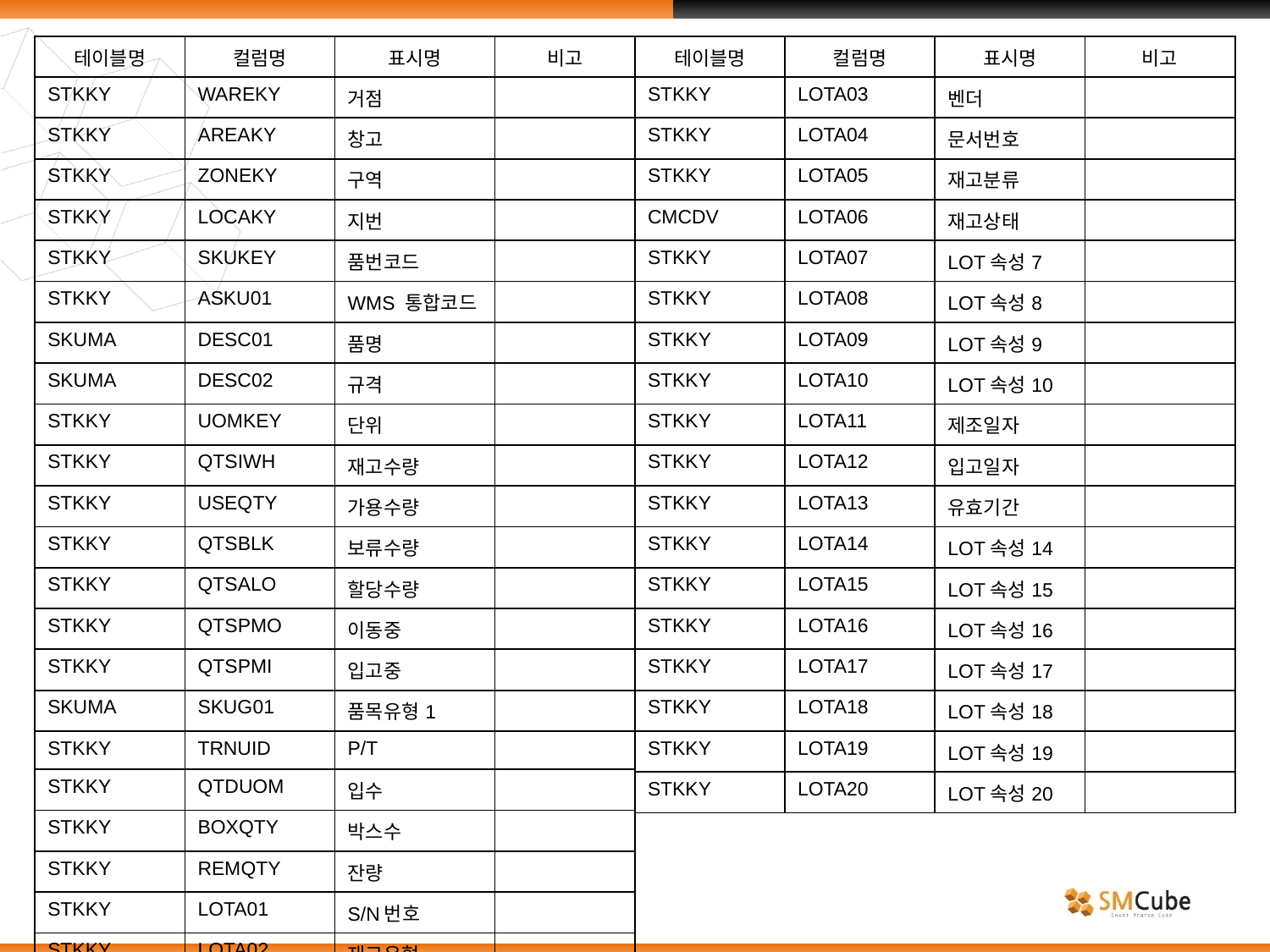

| 테이블명 | 컬럼명 | 표시명 | 비고 |
| --- | --- | --- | --- |
| STKKY | WAREKY | 거점 |  |
| STKKY | AREAKY | 창고 |  |
| STKKY | ZONEKY | 구역 |  |
| STKKY | LOCAKY | 지번 |  |
| STKKY | SKUKEY | 품번코드 |  |
| STKKY | ASKU01 | WMS 통합코드 |  |
| SKUMA | DESC01 | 품명 |  |
| SKUMA | DESC02 | 규격 |  |
| STKKY | UOMKEY | 단위 |  |
| STKKY | QTSIWH | 재고수량 |  |
| STKKY | USEQTY | 가용수량 |  |
| STKKY | QTSBLK | 보류수량 |  |
| STKKY | QTSALO | 할당수량 |  |
| STKKY | QTSPMO | 이동중 |  |
| STKKY | QTSPMI | 입고중 |  |
| SKUMA | SKUG01 | 품목유형1 |  |
| STKKY | TRNUID | P/T |  |
| STKKY | QTDUOM | 입수 |  |
| STKKY | BOXQTY | 박스수 |  |
| STKKY | REMQTY | 잔량 |  |
| STKKY | LOTA01 | S/N번호 |  |
| STKKY | LOTA02 | 재고유형 |  |
| 테이블명 | 컬럼명 | 표시명 | 비고 |
| --- | --- | --- | --- |
| STKKY | LOTA03 | 벤더 |  |
| STKKY | LOTA04 | 문서번호 |  |
| STKKY | LOTA05 | 재고분류 |  |
| CMCDV | LOTA06 | 재고상태 |  |
| STKKY | LOTA07 | LOT속성7 |  |
| STKKY | LOTA08 | LOT속성8 |  |
| STKKY | LOTA09 | LOT속성9 |  |
| STKKY | LOTA10 | LOT속성10 |  |
| STKKY | LOTA11 | 제조일자 |  |
| STKKY | LOTA12 | 입고일자 |  |
| STKKY | LOTA13 | 유효기간 |  |
| STKKY | LOTA14 | LOT속성14 |  |
| STKKY | LOTA15 | LOT속성15 |  |
| STKKY | LOTA16 | LOT속성16 |  |
| STKKY | LOTA17 | LOT속성17 |  |
| STKKY | LOTA18 | LOT속성18 |  |
| STKKY | LOTA19 | LOT속성19 |  |
| STKKY | LOTA20 | LOT속성20 |  |